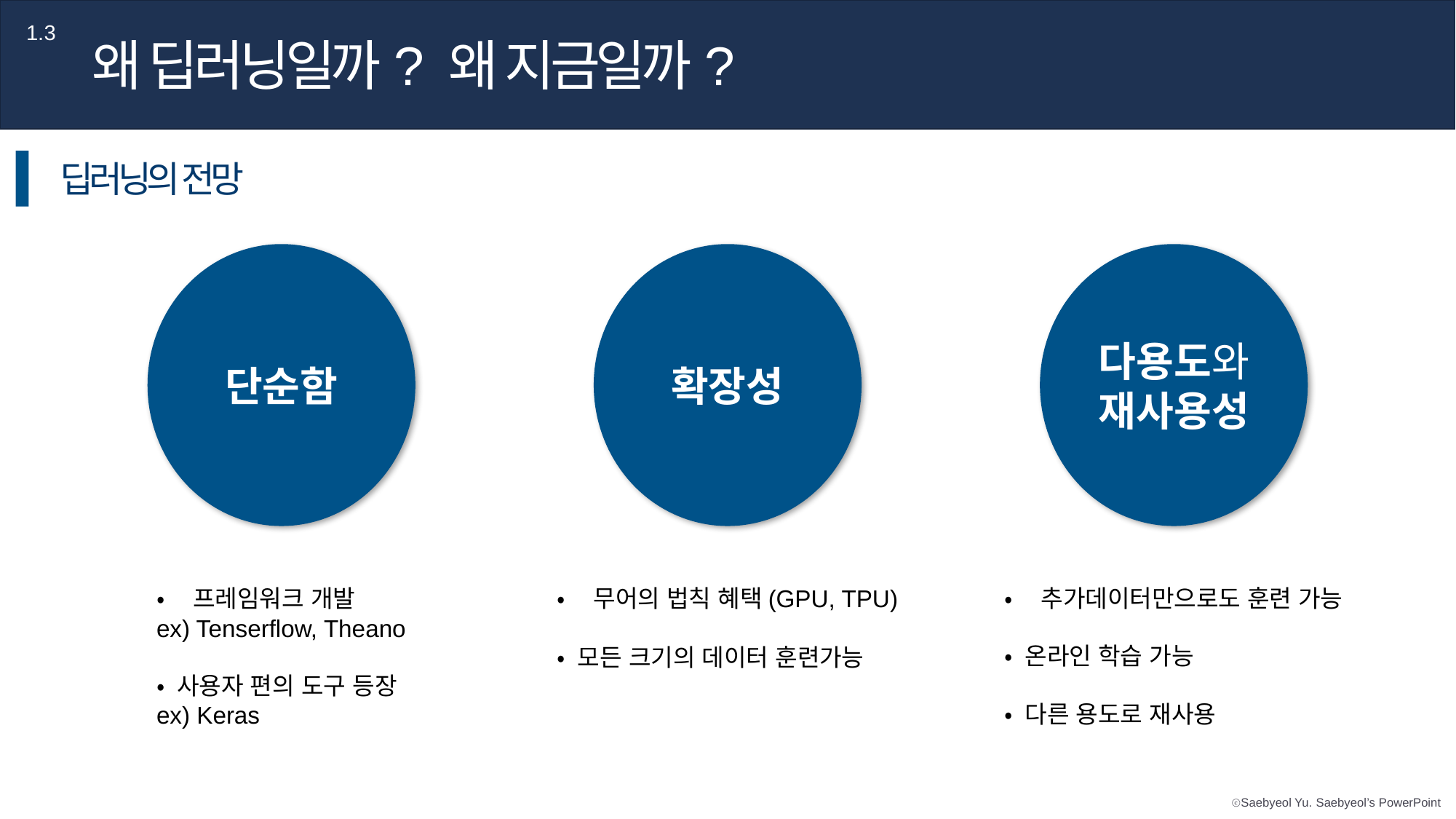

제목을 입력하세요
Part 1,
1.3
왜 딥러닝일까? 왜 지금일까?
Lorem Ipsum is simply dummy text of the printing and typesetting industry

딥러닝의 전망
단순함
확장성
다용도와
재사용성
• 추가데이터만으로도 훈련 가능

• 온라인 학습 가능

• 다른 용도로 재사용
• 프레임워크 개발
ex) Tenserflow, Theano

• 사용자 편의 도구 등장
ex) Keras
• 무어의 법칙 혜택(GPU, TPU)

• 모든 크기의 데이터 훈련가능